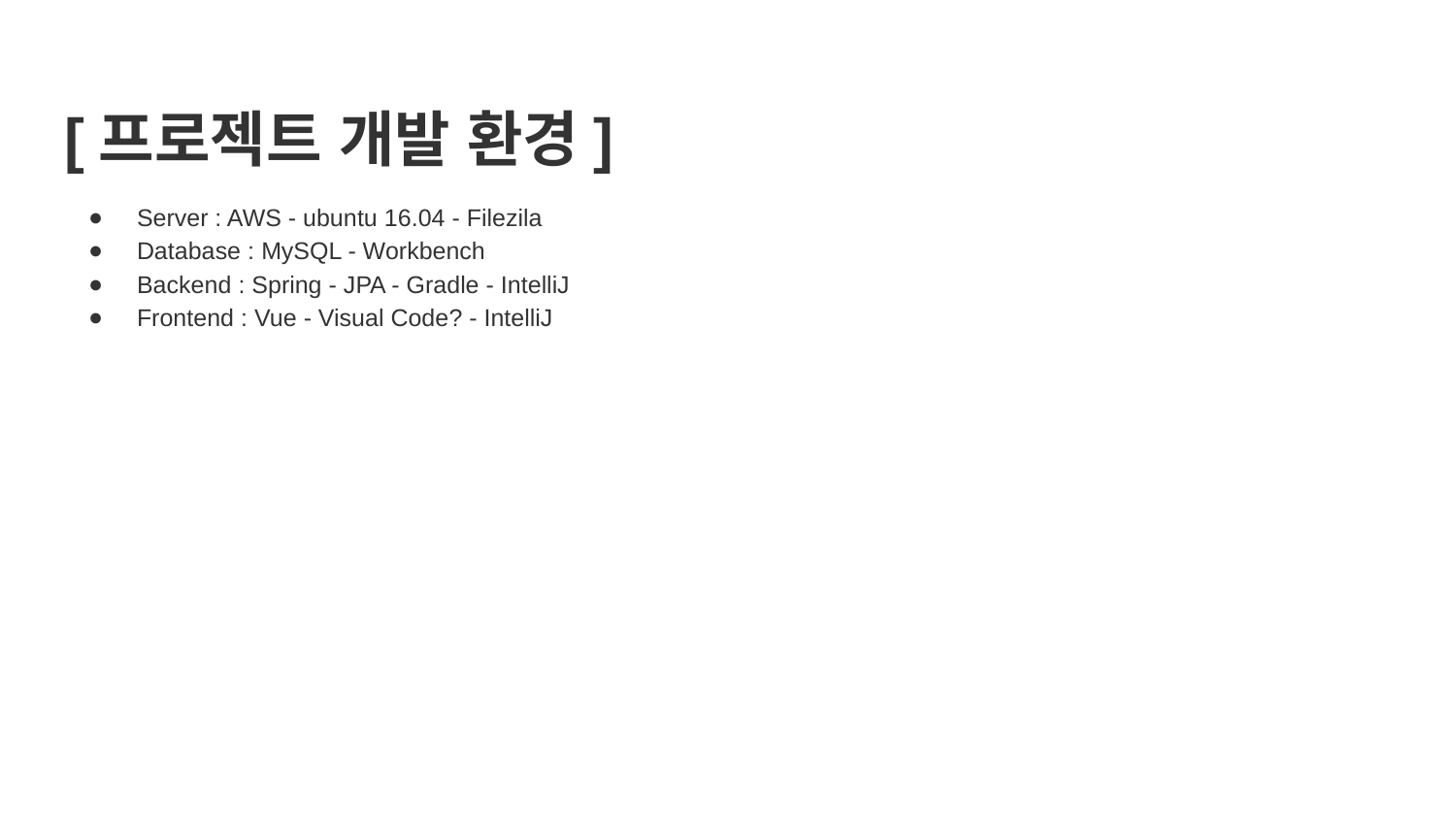

# [프로젝트 개발 환경]

Server : AWS - ubuntu 16.04 - Filezila
Database : MySQL - Workbench
Backend : Spring - JPA - Gradle - IntelliJ
Frontend : Vue - Visual Code? - IntelliJ